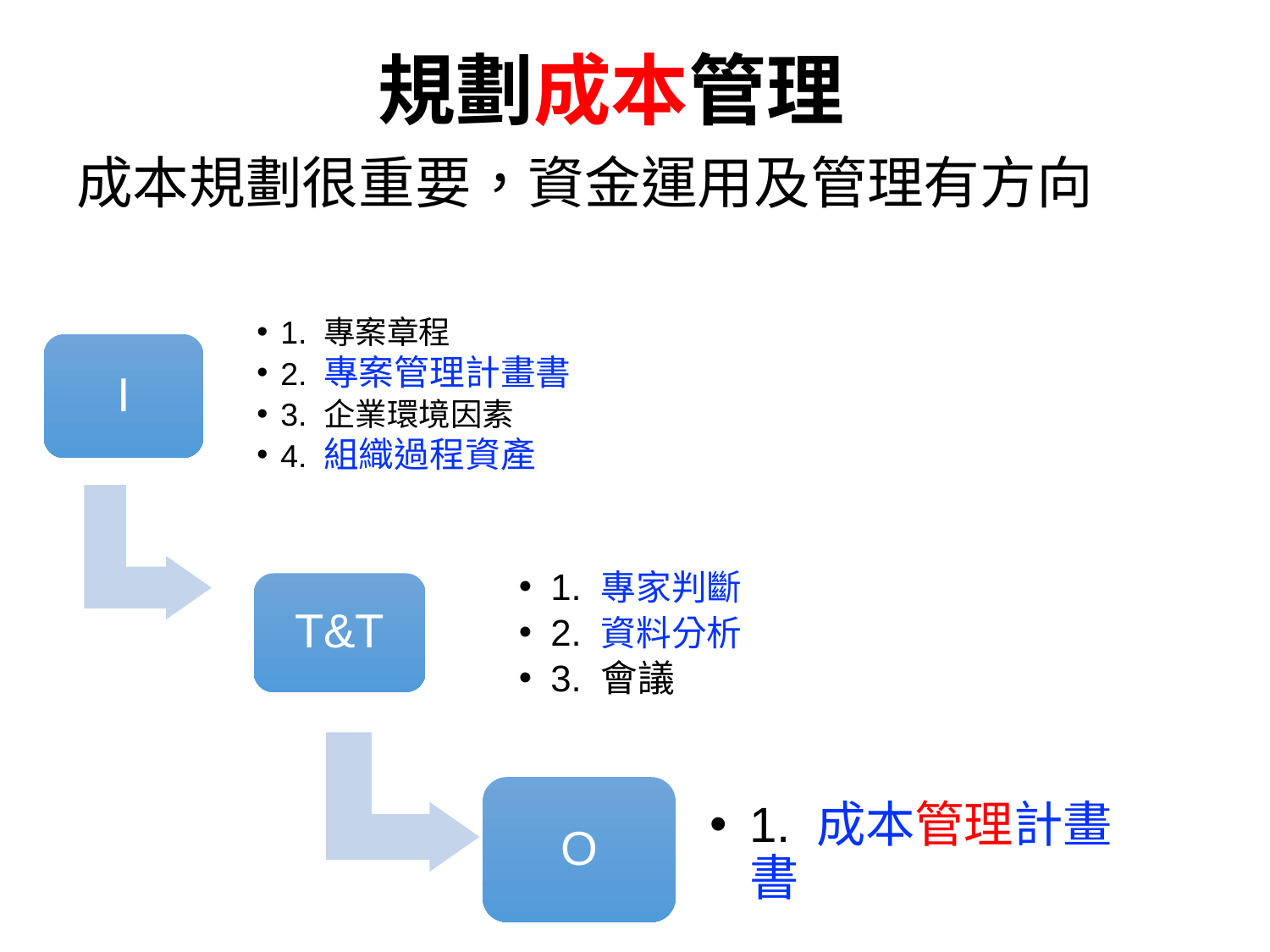

# 規劃成本管理
成本規劃很重要，資金運用及管理有方向

1. 專案章程
2. 專案管理計畫書
3. 企業環境因素
4. 組織過程資產

I

1. 專家判斷
2. 資料分析
3. 會議

T&T

1. 成本管理計畫書

O